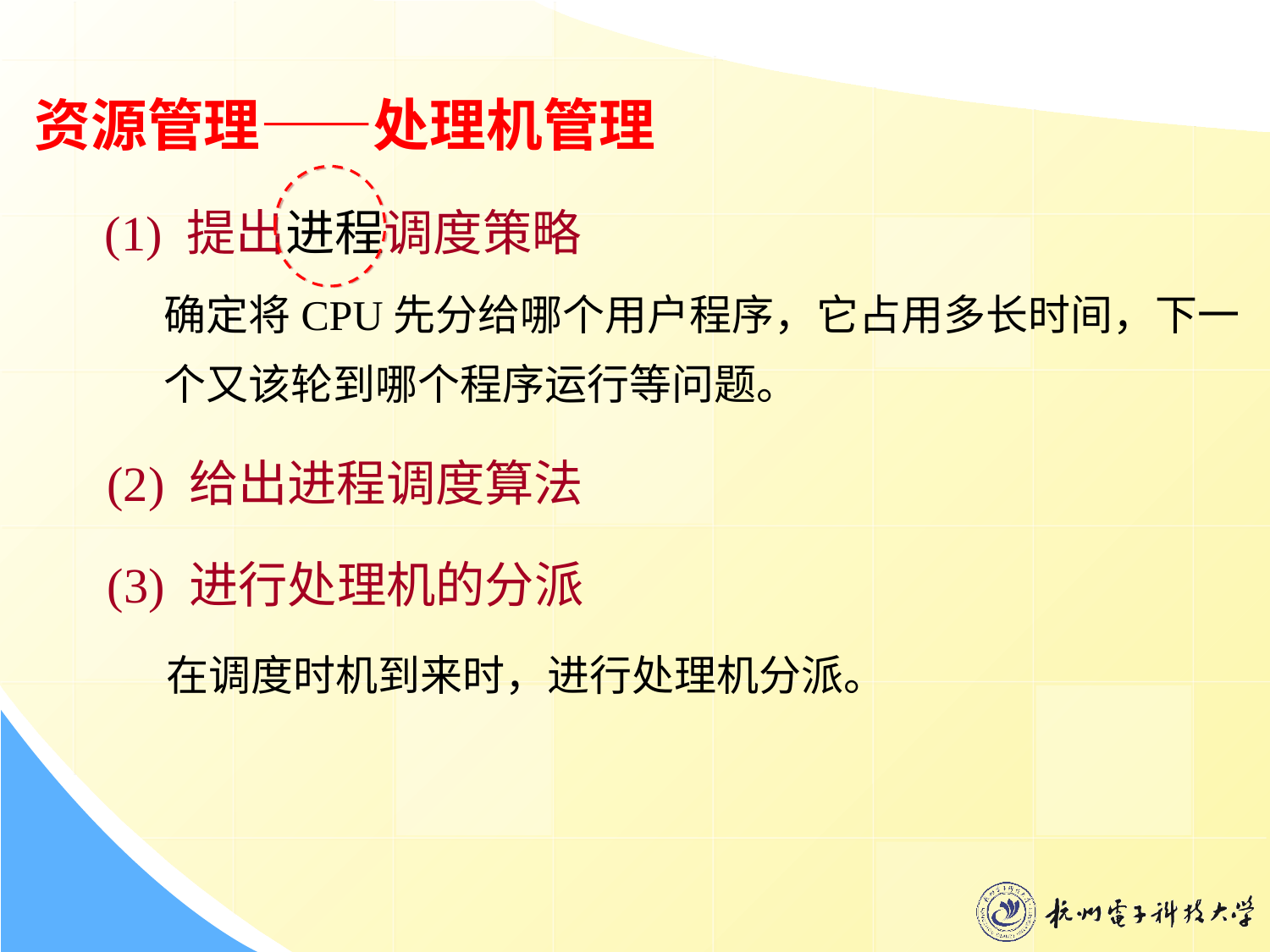

资源管理——处理机管理

(1) 提出进程调度策略

确定将CPU先分给哪个用户程序，它占用多长时间，下一
个又该轮到哪个程序运行等问题。
(2) 给出进程调度算法
(3) 进行处理机的分派
在调度时机到来时，进行处理机分派。